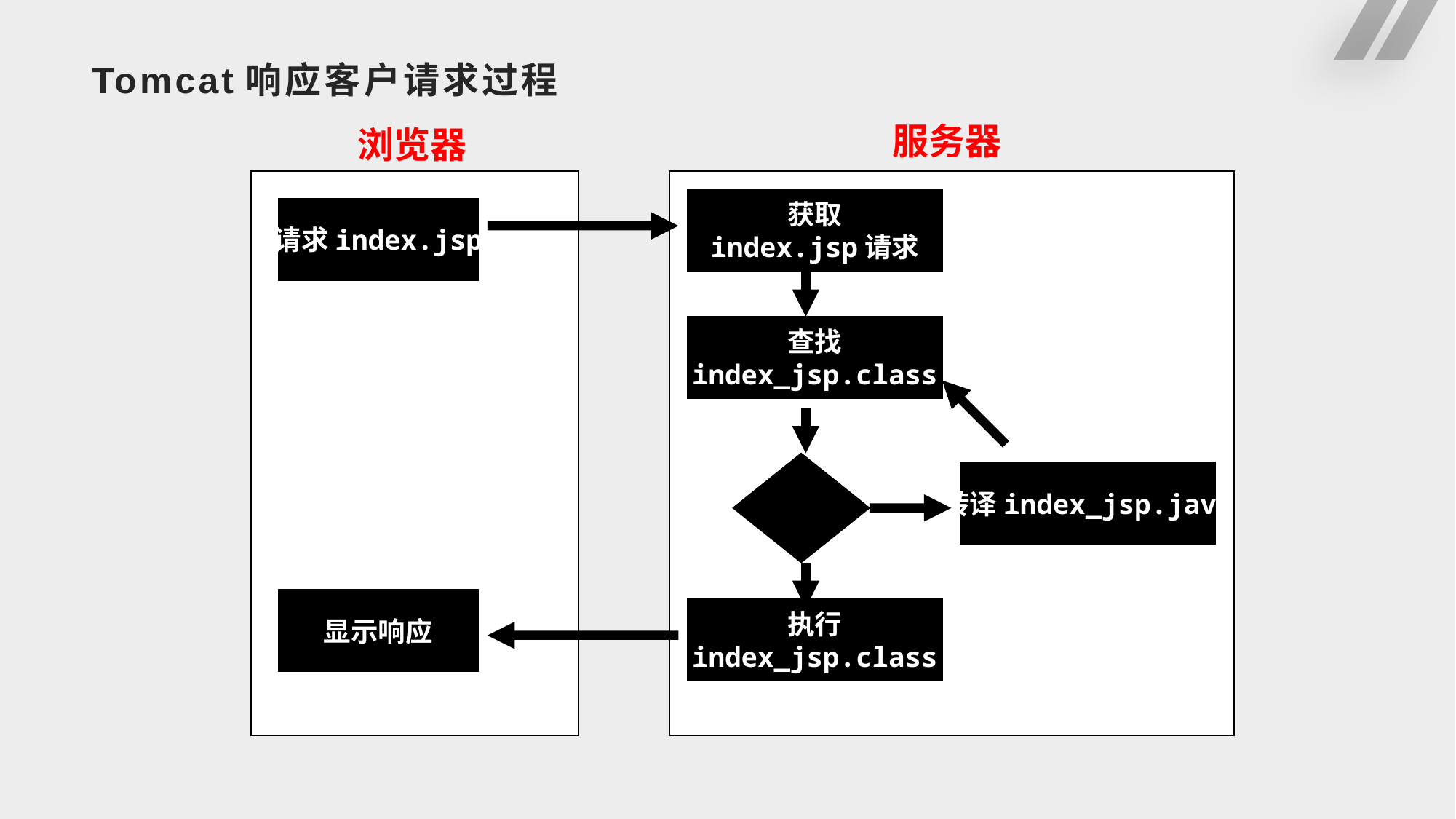

# Tomcat响应客户请求过程
服务器

浏览器

获取
index.jsp请求
请求index.jsp

查找
index_jsp.class

转译index_jsp.java

显示响应
执行
index_jsp.class